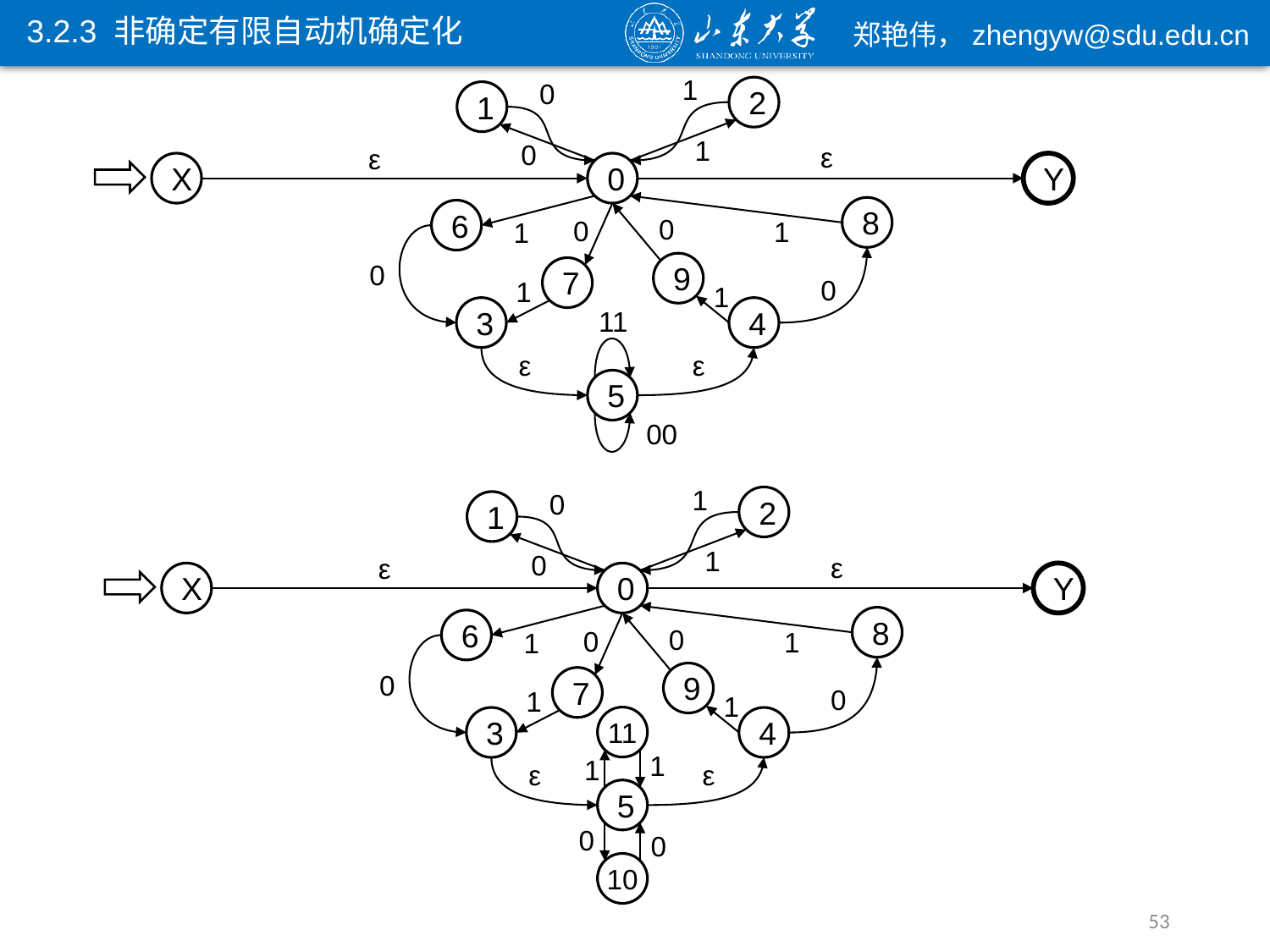

3.2.3 非确定有限自动机确定化
1
0
2
1
1
0
ε
ε
X
0
Y

8
6
0
0
1
1
0
9
7
0
1
1
3
4
11
ε
ε
5
00
1
0
2
1
1
0
ε
ε
X
0
Y

8
6
0
0
1
1
0
9
7
0
1
1
11
3
4
1
1
ε
ε
5
0
0
10
53